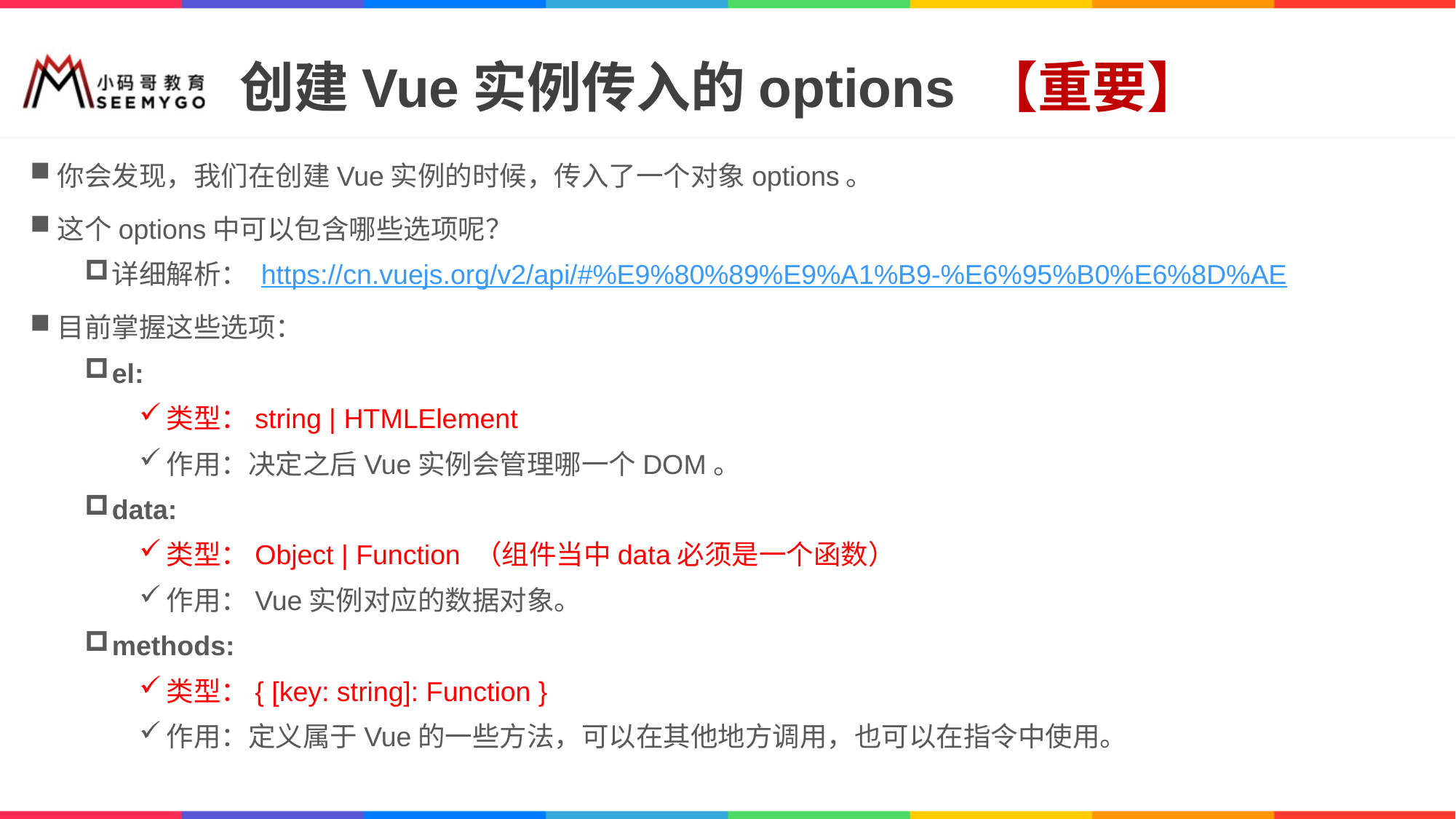

# 创建Vue实例传入的options 【重要】
你会发现，我们在创建Vue实例的时候，传入了一个对象options。
这个options中可以包含哪些选项呢？
详细解析： https://cn.vuejs.org/v2/api/#%E9%80%89%E9%A1%B9-%E6%95%B0%E6%8D%AE
目前掌握这些选项：
el:
类型：string | HTMLElement
作用：决定之后Vue实例会管理哪一个DOM。
data:
类型：Object | Function （组件当中data必须是一个函数）
作用：Vue实例对应的数据对象。
methods:
类型：{ [key: string]: Function }
作用：定义属于Vue的一些方法，可以在其他地方调用，也可以在指令中使用。